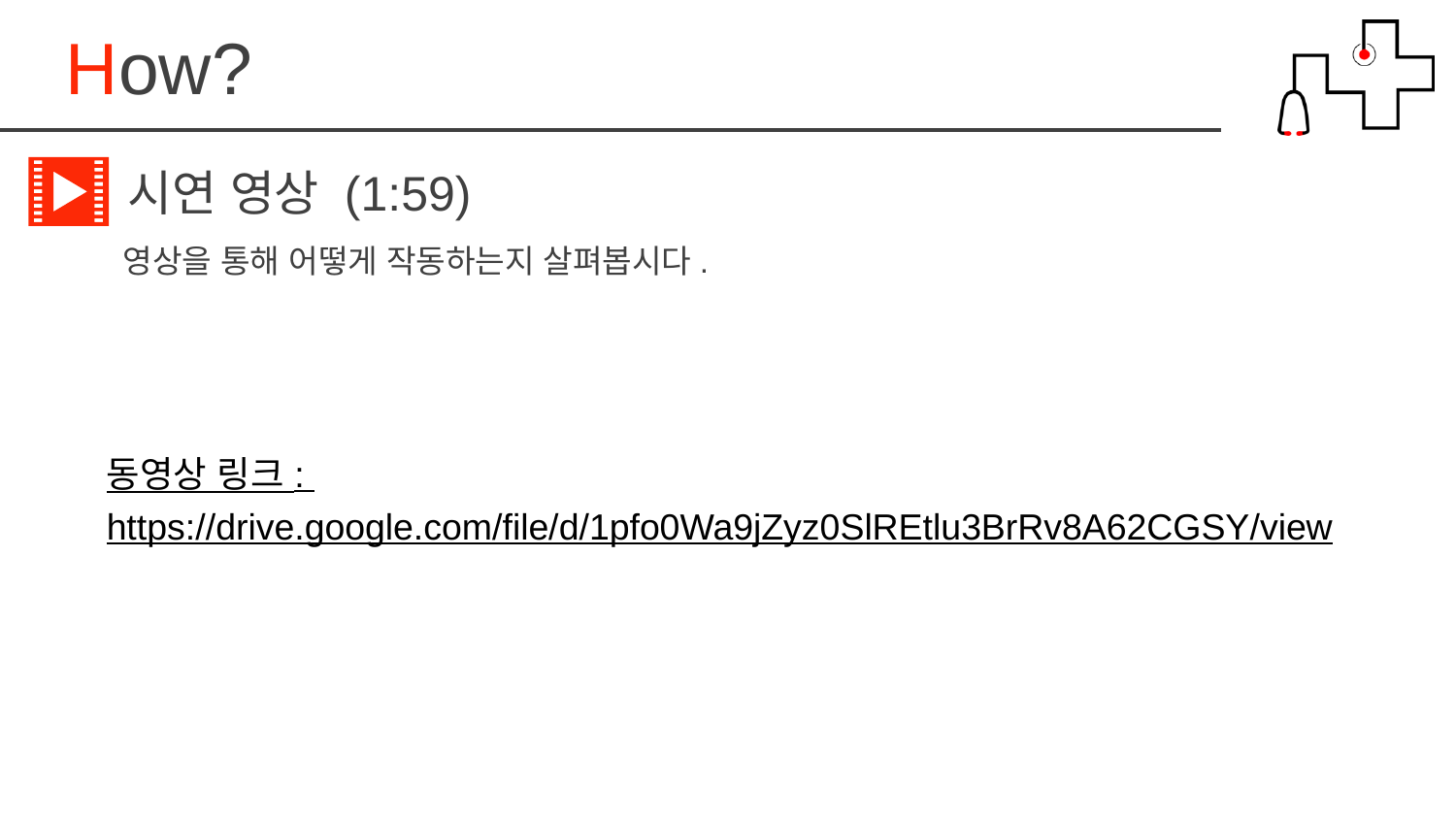

How?
시연 영상 (1:59)

영상을 통해 어떻게 작동하는지 살펴봅시다.
동영상 링크 :
https://drive.google.com/file/d/1pfo0Wa9jZyz0SlREtlu3BrRv8A62CGSY/view